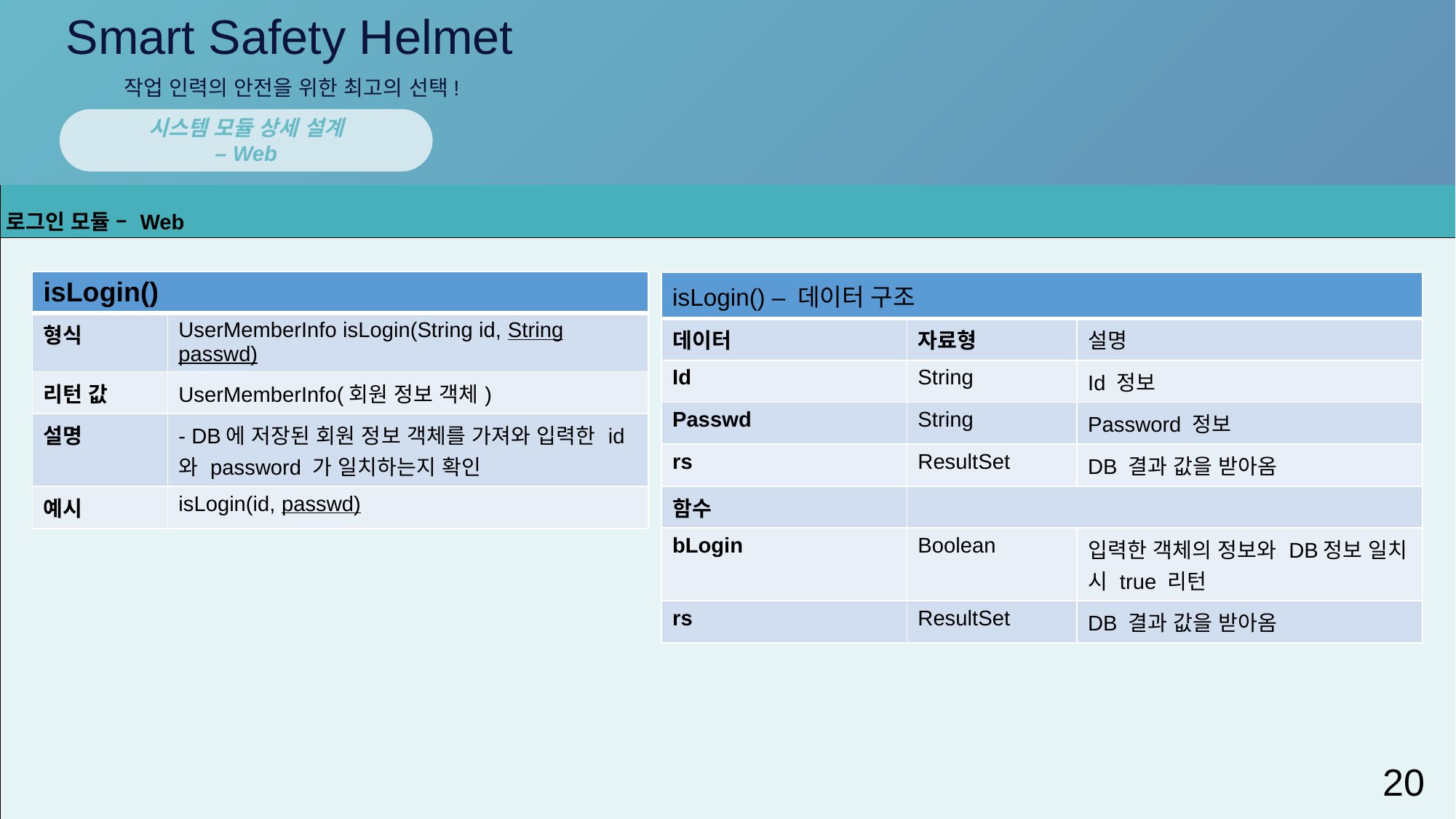

Smart Safety Helmet
작업 인력의 안전을 위한 최고의 선택!
시스템 모듈 상세 설계
– Web
| 로그인 모듈 – Web |
| --- |
|  |
| isLogin() |  |
| --- | --- |
| 형식 | UserMemberInfo isLogin(String id, String passwd) |
| 리턴 값 | UserMemberInfo(회원 정보 객체) |
| 설명 | - DB에 저장된 회원 정보 객체를 가져와 입력한 id 와 password 가 일치하는지 확인 |
| 예시 | isLogin(id, passwd) |
| isLogin() – 데이터 구조 |  |  |
| --- | --- | --- |
| 데이터 | 자료형 | 설명 |
| Id | String | Id 정보 |
| Passwd | String | Password 정보 |
| rs | ResultSet | DB 결과 값을 받아옴 |
| 함수 |  |  |
| bLogin | Boolean | 입력한 객체의 정보와 DB정보 일치 시 true 리턴 |
| rs | ResultSet | DB 결과 값을 받아옴 |

20